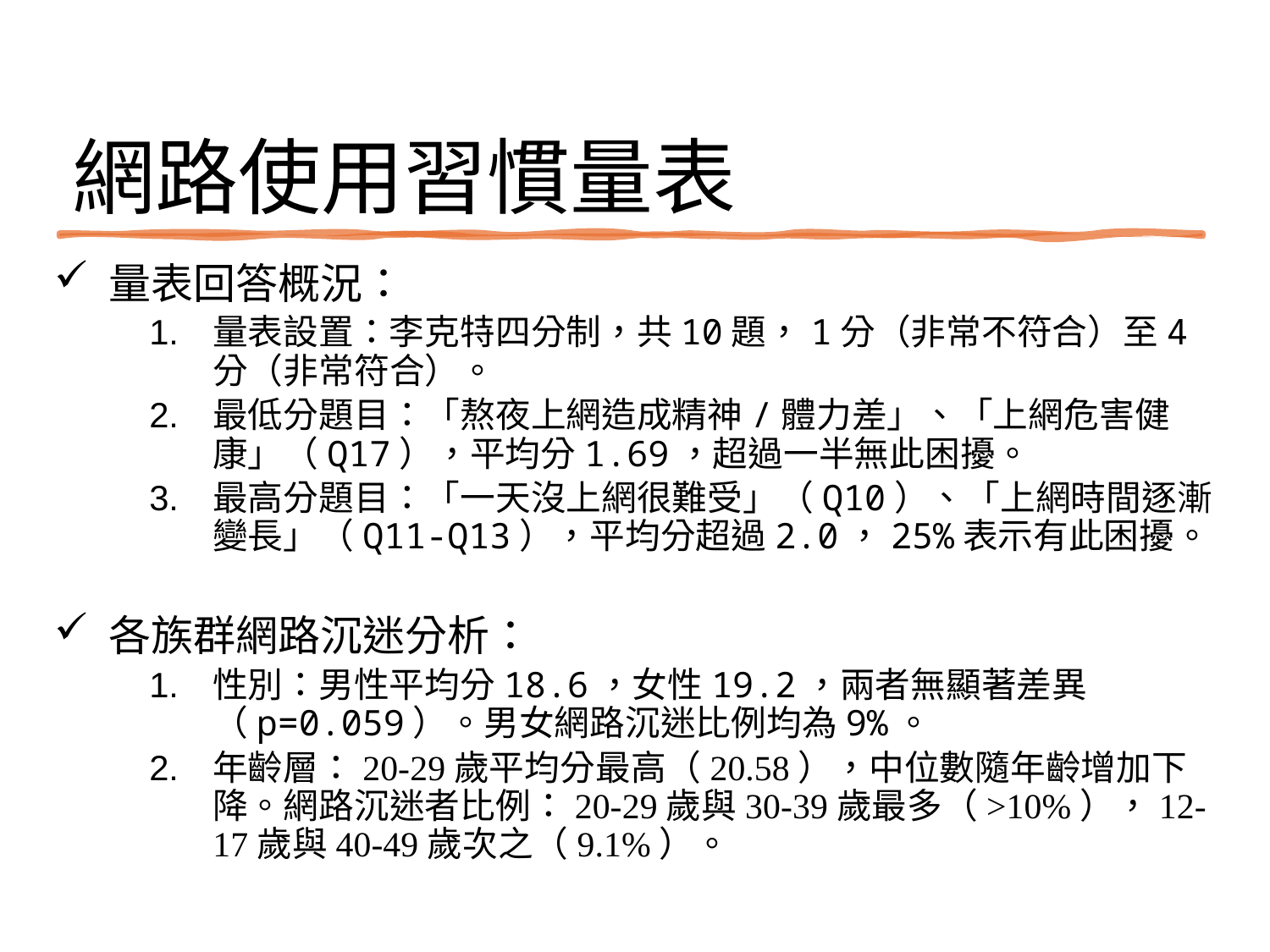

網路使用習慣量表

 量表回答概況：
量表設置：李克特四分制，共10題，1分（非常不符合）至4分（非常符合）。
最低分題目：「熬夜上網造成精神/體力差」、「上網危害健康」（Q17），平均分1.69，超過一半無此困擾。
最高分題目：「一天沒上網很難受」（Q10）、「上網時間逐漸變長」（Q11-Q13），平均分超過2.0，25%表示有此困擾。

 各族群網路沉迷分析：
性別：男性平均分18.6，女性19.2，兩者無顯著差異（p=0.059）。男女網路沉迷比例均為9%。
年齡層：20-29歲平均分最高（20.58），中位數隨年齡增加下降。網路沉迷者比例：20-29歲與30-39歲最多（>10%），12-17歲與40-49歲次之（9.1%）。

12